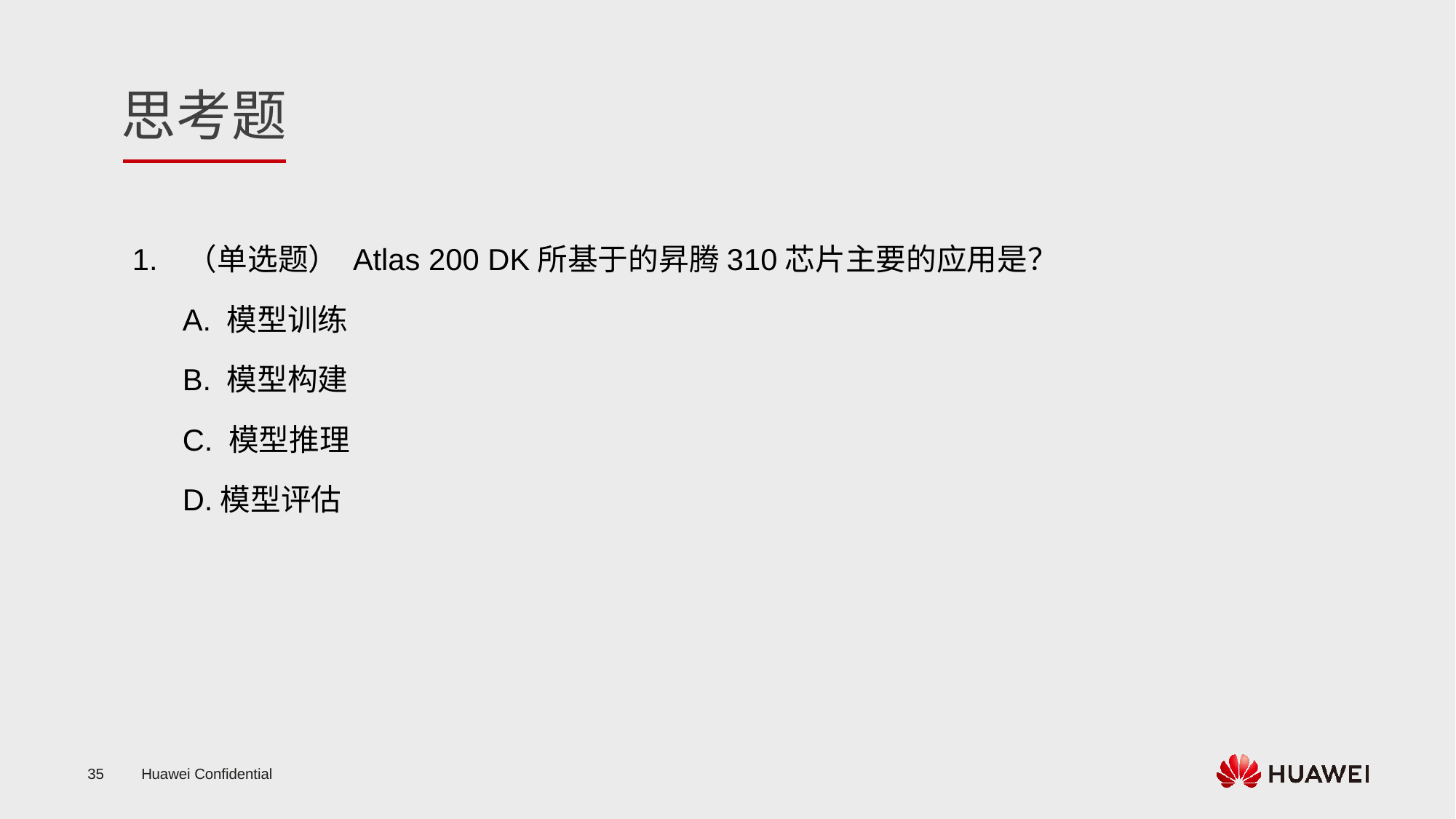

（单选题） Atlas 200 DK所基于的昇腾310芯片主要的应用是？
      A. 模型训练
      B. 模型构建
      C. 模型推理
      D.模型评估